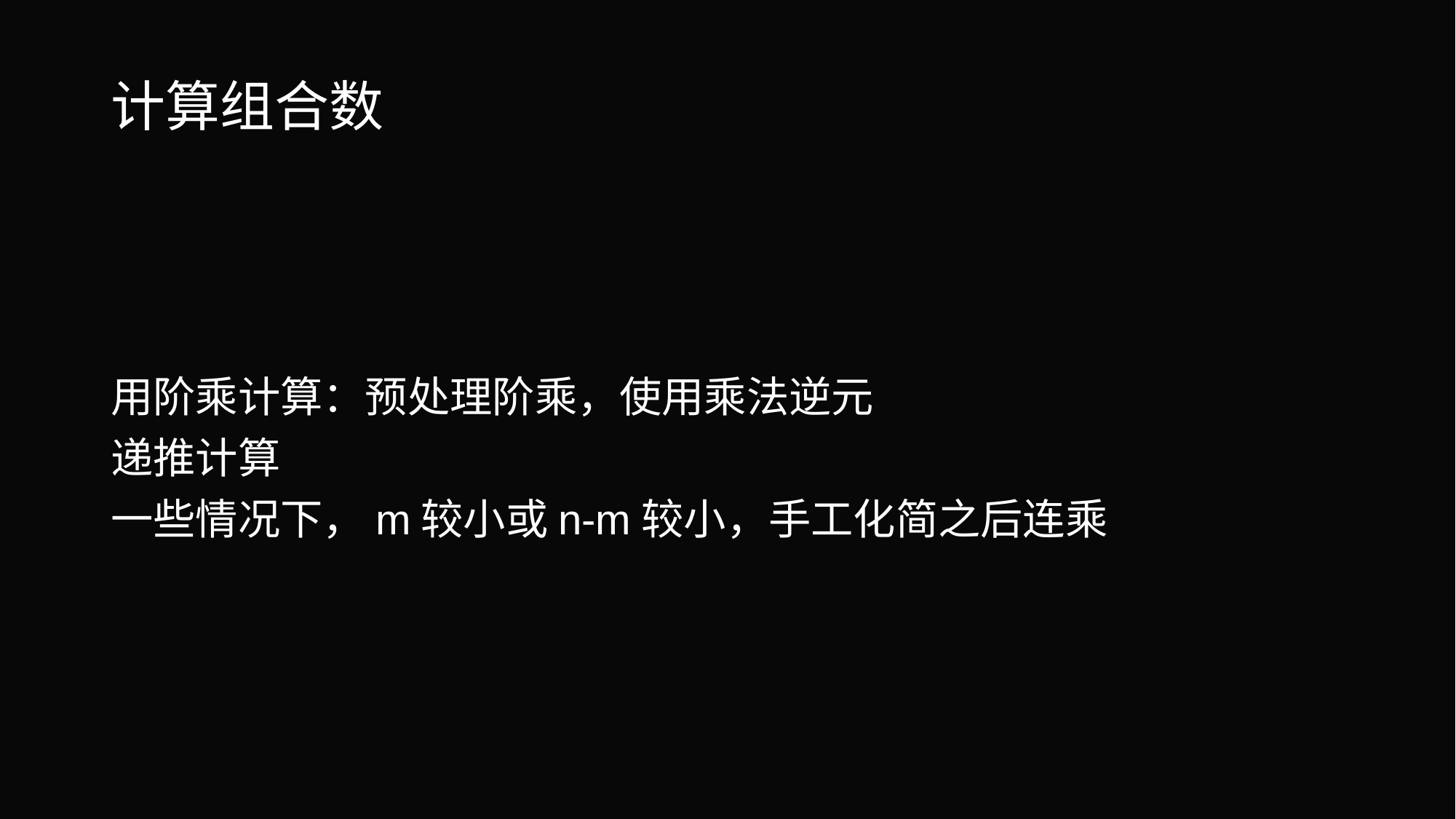

# 计算组合数
用阶乘计算：预处理阶乘，使用乘法逆元
递推计算
一些情况下，m较小或n-m较小，手工化简之后连乘